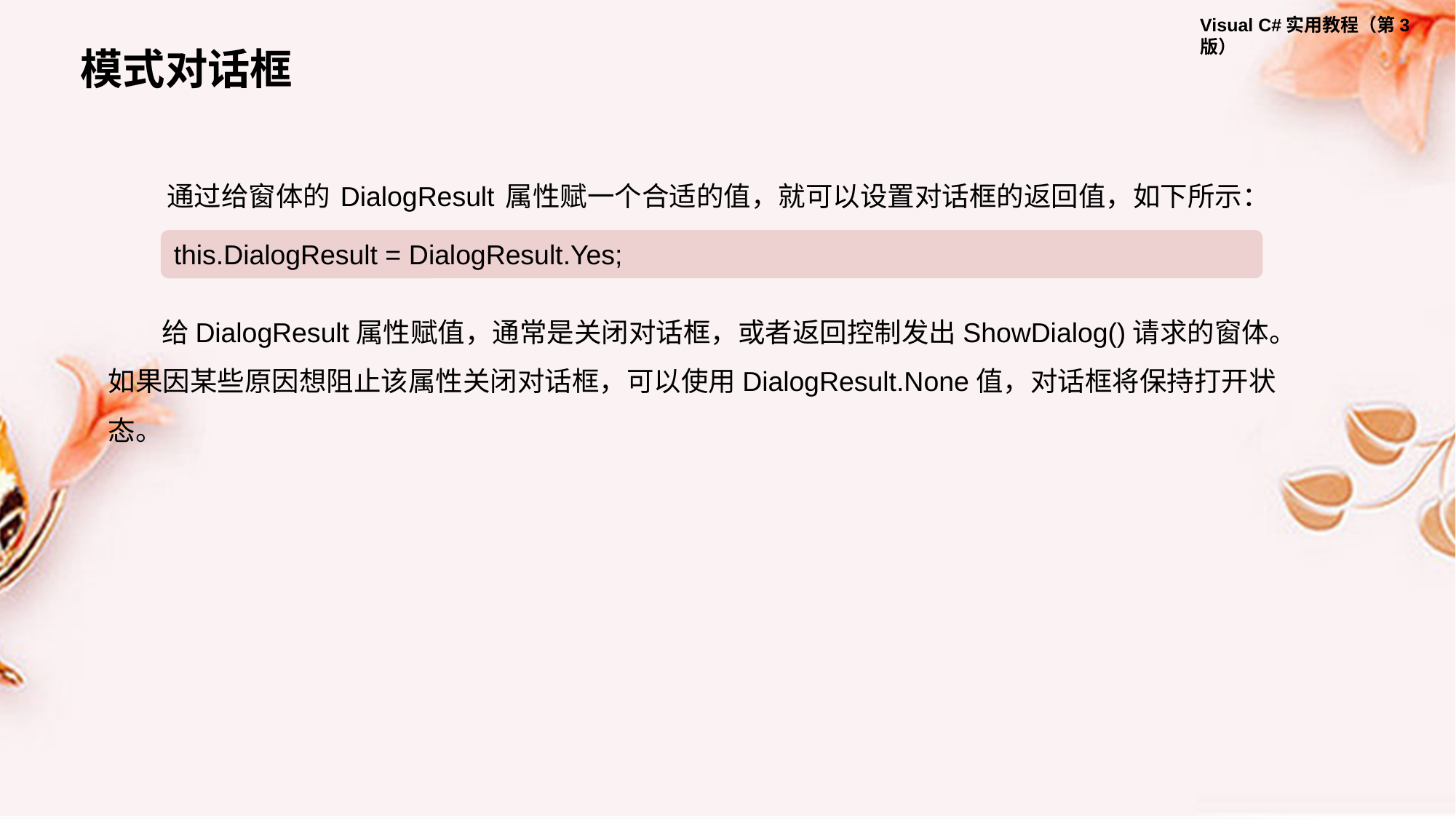

模式对话框
通过给窗体的 DialogResult 属性赋一个合适的值，就可以设置对话框的返回值，如下所示：
this.DialogResult = DialogResult.Yes;
给DialogResult属性赋值，通常是关闭对话框，或者返回控制发出ShowDialog()请求的窗体。如果因某些原因想阻止该属性关闭对话框，可以使用DialogResult.None值，对话框将保持打开状态。